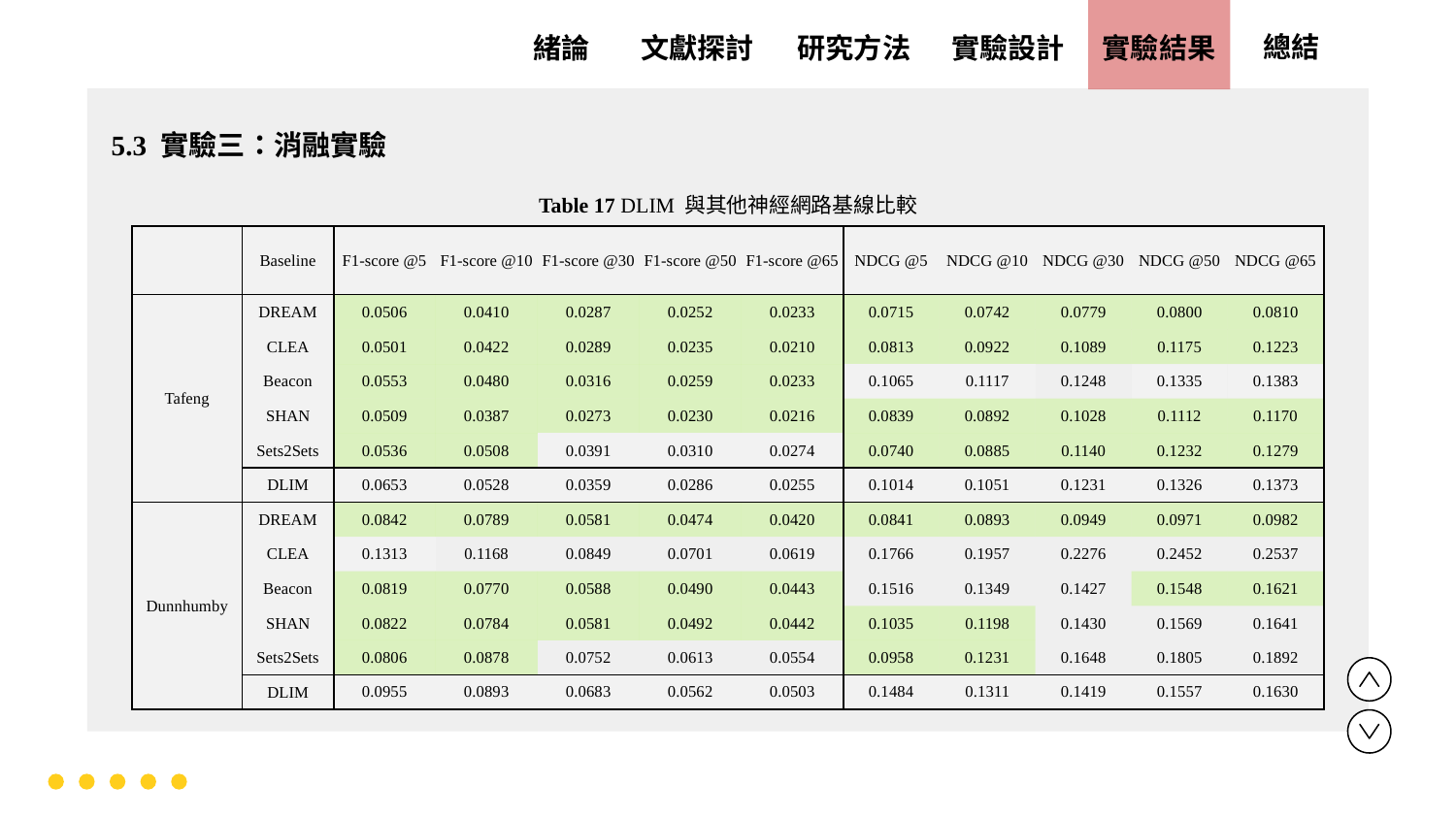

實驗設計
實驗結果
文獻探討
總結
緒論
研究方法
5.3 實驗三：消融實驗
Table 17 DLIM 與其他神經網路基線比較
|  | Baseline | F1-score @5 | F1-score @10 | F1-score @30 | F1-score @50 | F1-score @65 | NDCG @5 | NDCG @10 | NDCG @30 | NDCG @50 | NDCG @65 |
| --- | --- | --- | --- | --- | --- | --- | --- | --- | --- | --- | --- |
| Tafeng | DREAM | 0.0506 | 0.0410 | 0.0287 | 0.0252 | 0.0233 | 0.0715 | 0.0742 | 0.0779 | 0.0800 | 0.0810 |
|  | CLEA | 0.0501 | 0.0422 | 0.0289 | 0.0235 | 0.0210 | 0.0813 | 0.0922 | 0.1089 | 0.1175 | 0.1223 |
|  | Beacon | 0.0553 | 0.0480 | 0.0316 | 0.0259 | 0.0233 | 0.1065 | 0.1117 | 0.1248 | 0.1335 | 0.1383 |
|  | SHAN | 0.0509 | 0.0387 | 0.0273 | 0.0230 | 0.0216 | 0.0839 | 0.0892 | 0.1028 | 0.1112 | 0.1170 |
|  | Sets2Sets | 0.0536 | 0.0508 | 0.0391 | 0.0310 | 0.0274 | 0.0740 | 0.0885 | 0.1140 | 0.1232 | 0.1279 |
|  | DLIM | 0.0653 | 0.0528 | 0.0359 | 0.0286 | 0.0255 | 0.1014 | 0.1051 | 0.1231 | 0.1326 | 0.1373 |
| Dunnhumby | DREAM | 0.0842 | 0.0789 | 0.0581 | 0.0474 | 0.0420 | 0.0841 | 0.0893 | 0.0949 | 0.0971 | 0.0982 |
|  | CLEA | 0.1313 | 0.1168 | 0.0849 | 0.0701 | 0.0619 | 0.1766 | 0.1957 | 0.2276 | 0.2452 | 0.2537 |
|  | Beacon | 0.0819 | 0.0770 | 0.0588 | 0.0490 | 0.0443 | 0.1516 | 0.1349 | 0.1427 | 0.1548 | 0.1621 |
|  | SHAN | 0.0822 | 0.0784 | 0.0581 | 0.0492 | 0.0442 | 0.1035 | 0.1198 | 0.1430 | 0.1569 | 0.1641 |
|  | Sets2Sets | 0.0806 | 0.0878 | 0.0752 | 0.0613 | 0.0554 | 0.0958 | 0.1231 | 0.1648 | 0.1805 | 0.1892 |
|  | DLIM | 0.0955 | 0.0893 | 0.0683 | 0.0562 | 0.0503 | 0.1484 | 0.1311 | 0.1419 | 0.1557 | 0.1630 |